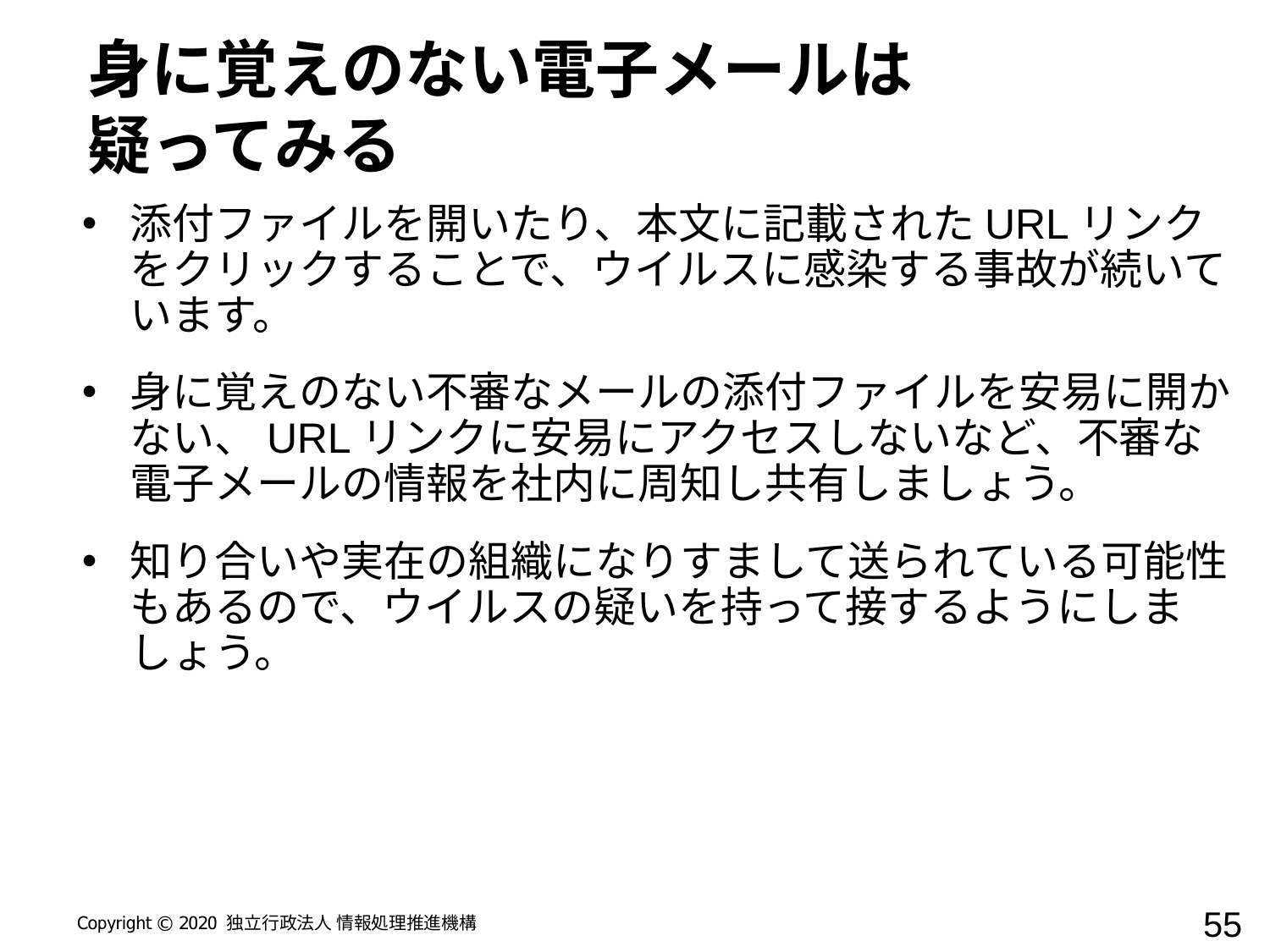

# 身に覚えのない電子メールは 疑ってみる
添付ファイルを開いたり、本文に記載されたURLリンクをクリックすることで、ウイルスに感染する事故が続いています。
身に覚えのない不審なメールの添付ファイルを安易に開かない、URLリンクに安易にアクセスしないなど、不審な電子メールの情報を社内に周知し共有しましょう。
知り合いや実在の組織になりすまして送られている可能性もあるので、ウイルスの疑いを持って接するようにしましょう。